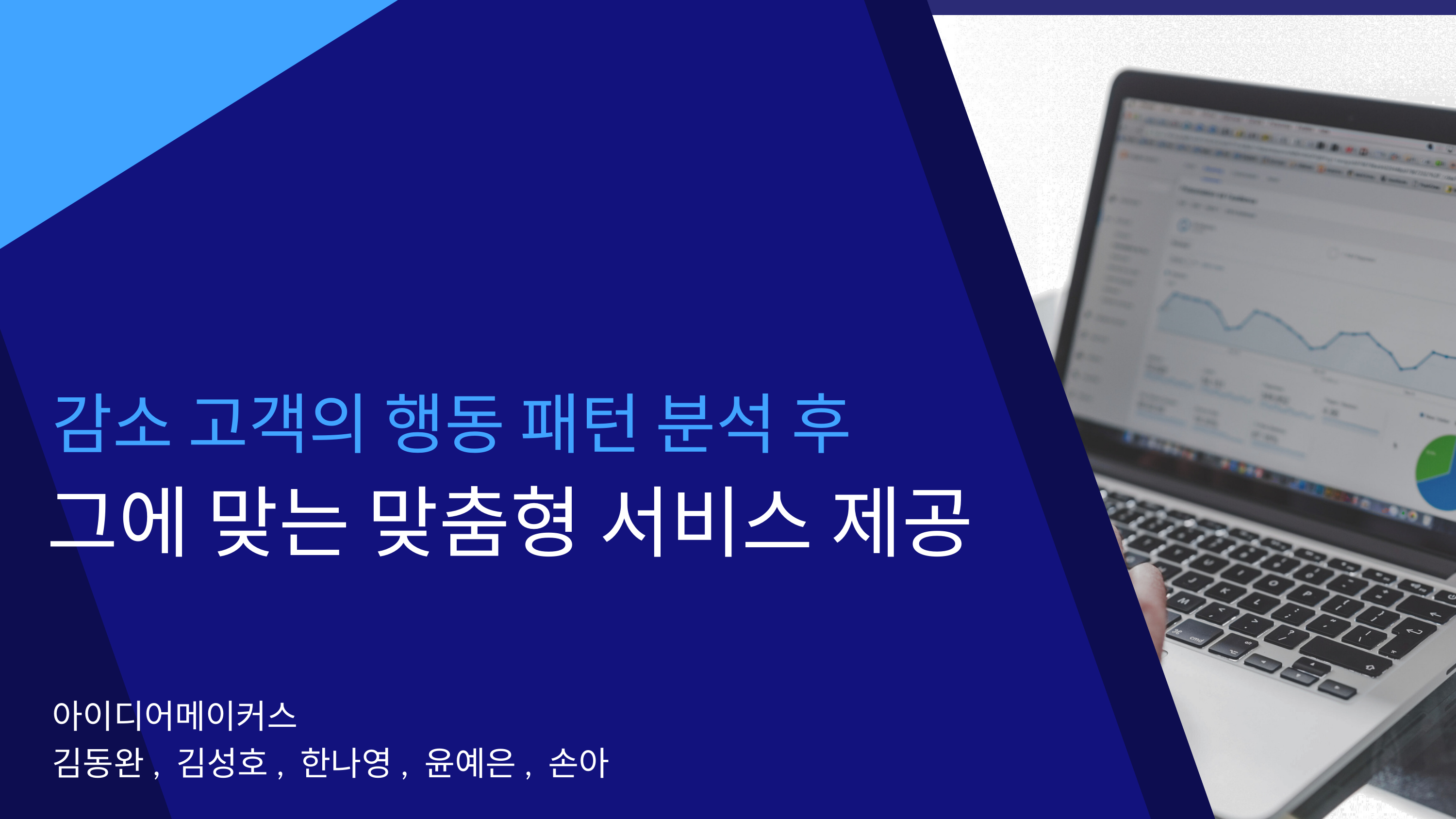

감소 고객의 행동 패턴 분석 후
그에 맞는 맞춤형 서비스 제공
아이디어메이커스
김동완, 김성호, 한나영, 윤예은, 손아